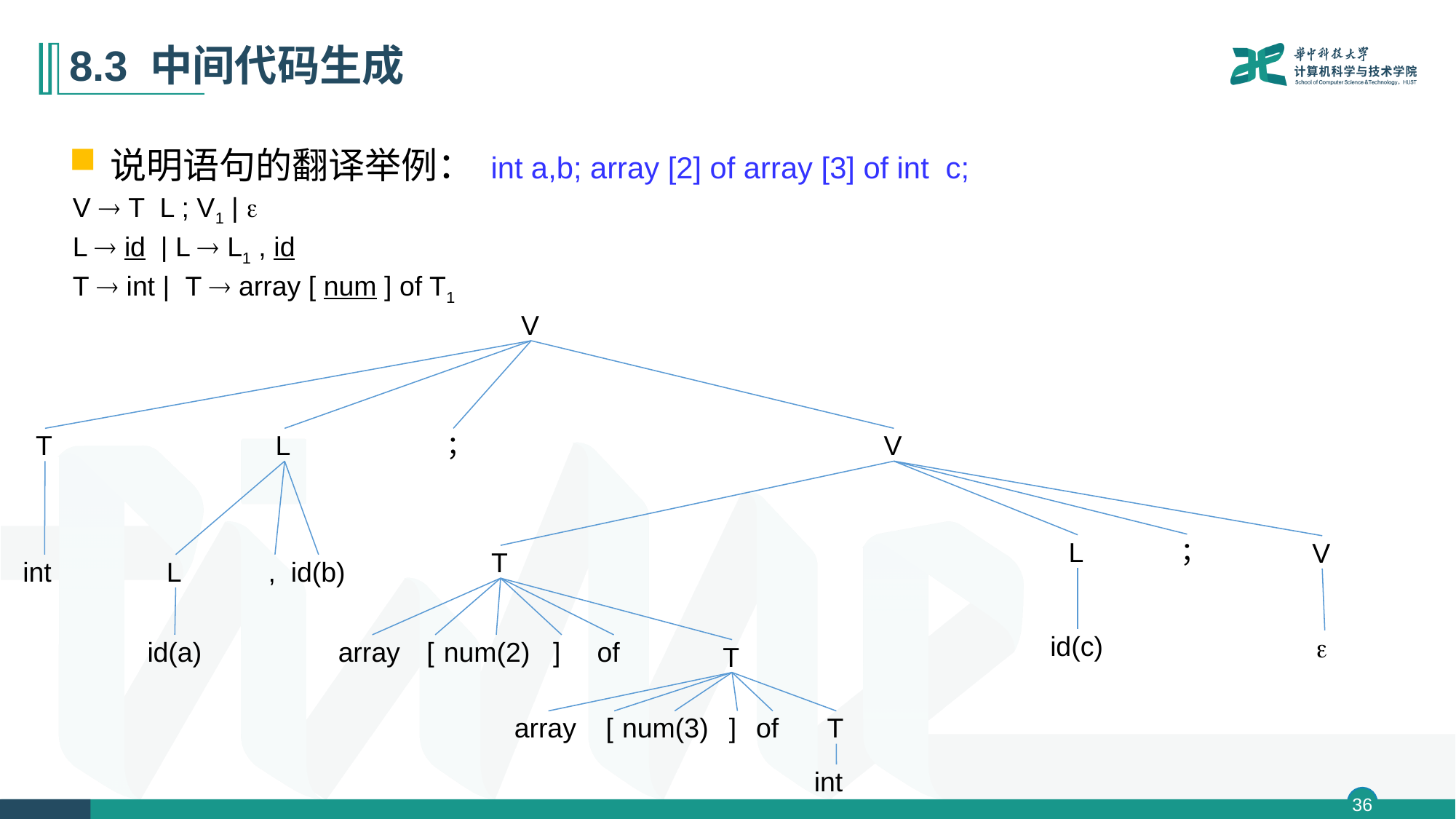

# 8.3 中间代码生成
说明语句的翻译举例： int a,b; array [2] of array [3] of int  c;
V → T  L ; V1 | ε
L → id  | L → L1 , id
T → int |  T → array [ num ] of T1
V
T
L
；
V
；
L
V
T
int
L
,
id(b)
id(c)
ε
array
[
num(2)
]
of
id(a)
T
array
[
num(3)
]
of
T
int